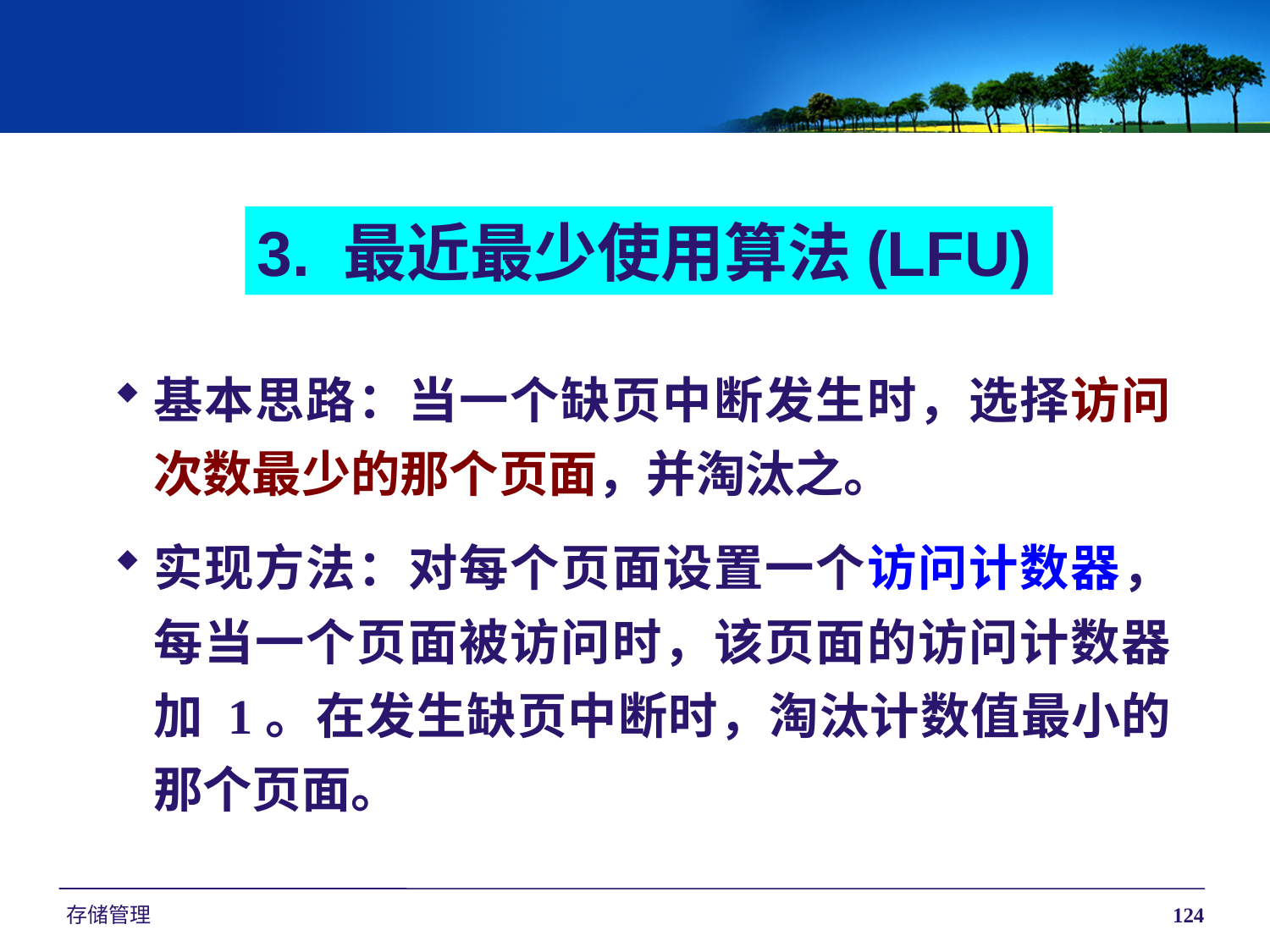

3. 最近最少使用算法(LFU)
基本思路：当一个缺页中断发生时，选择访问次数最少的那个页面，并淘汰之。
实现方法：对每个页面设置一个访问计数器，每当一个页面被访问时，该页面的访问计数器加 1。在发生缺页中断时，淘汰计数值最小的那个页面。
存储管理
124